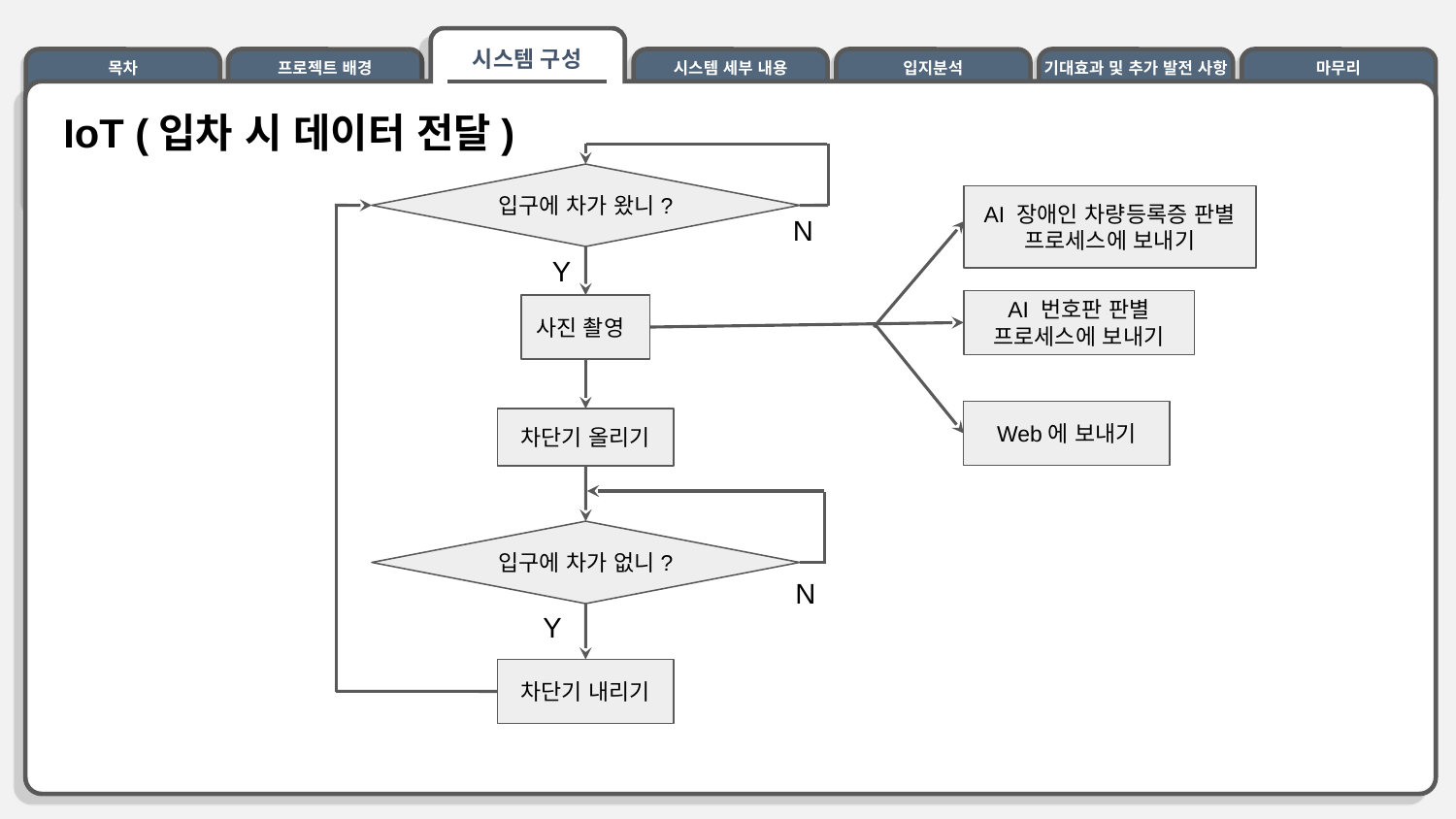

목차
시스템 세부 내용

입지분석
기대효과 및 추가 발전 사항

마무리
시스템 구성
프로젝트 배경
IoT (입차 시 데이터 전달)
입구에 차가 왔니?
AI 장애인 차량등록증 판별 프로세스에 보내기
N
Y
AI 번호판 판별 프로세스에 보내기
사진 촬영
Web에 보내기
차단기 올리기
입구에 차가 없니?
N
Y
차단기 내리기